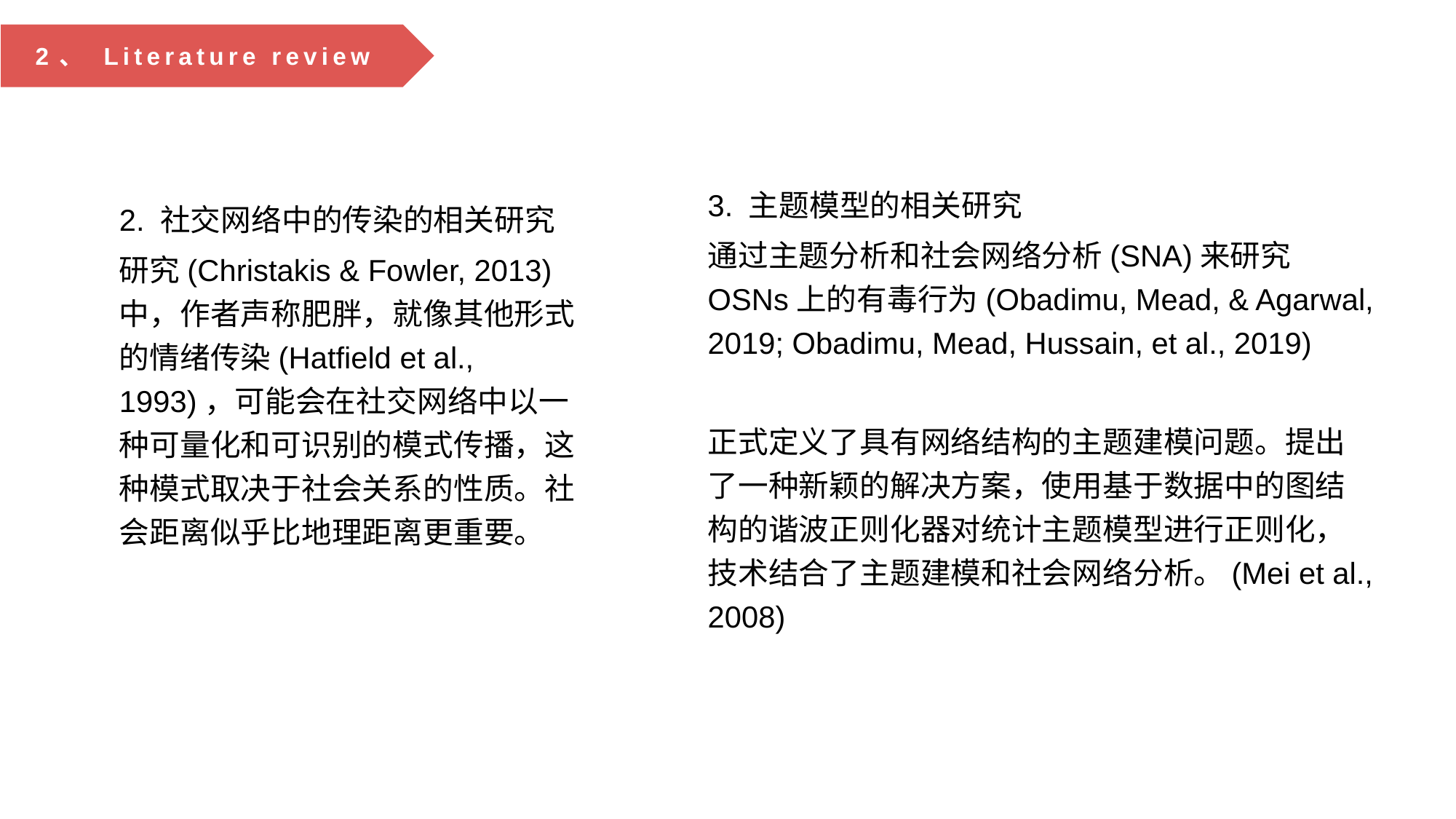

2、 Literature review
3. 主题模型的相关研究
通过主题分析和社会网络分析(SNA)来研究OSNs上的有毒行为(Obadimu, Mead, & Agarwal, 2019; Obadimu, Mead, Hussain, et al., 2019)

正式定义了具有网络结构的主题建模问题。提出了一种新颖的解决方案，使用基于数据中的图结构的谐波正则化器对统计主题模型进行正则化，技术结合了主题建模和社会网络分析。(Mei et al., 2008)
2. 社交网络中的传染的相关研究
研究(Christakis & Fowler, 2013)中，作者声称肥胖，就像其他形式的情绪传染(Hatfield et al., 1993)，可能会在社交网络中以一种可量化和可识别的模式传播，这种模式取决于社会关系的性质。社会距离似乎比地理距离更重要。